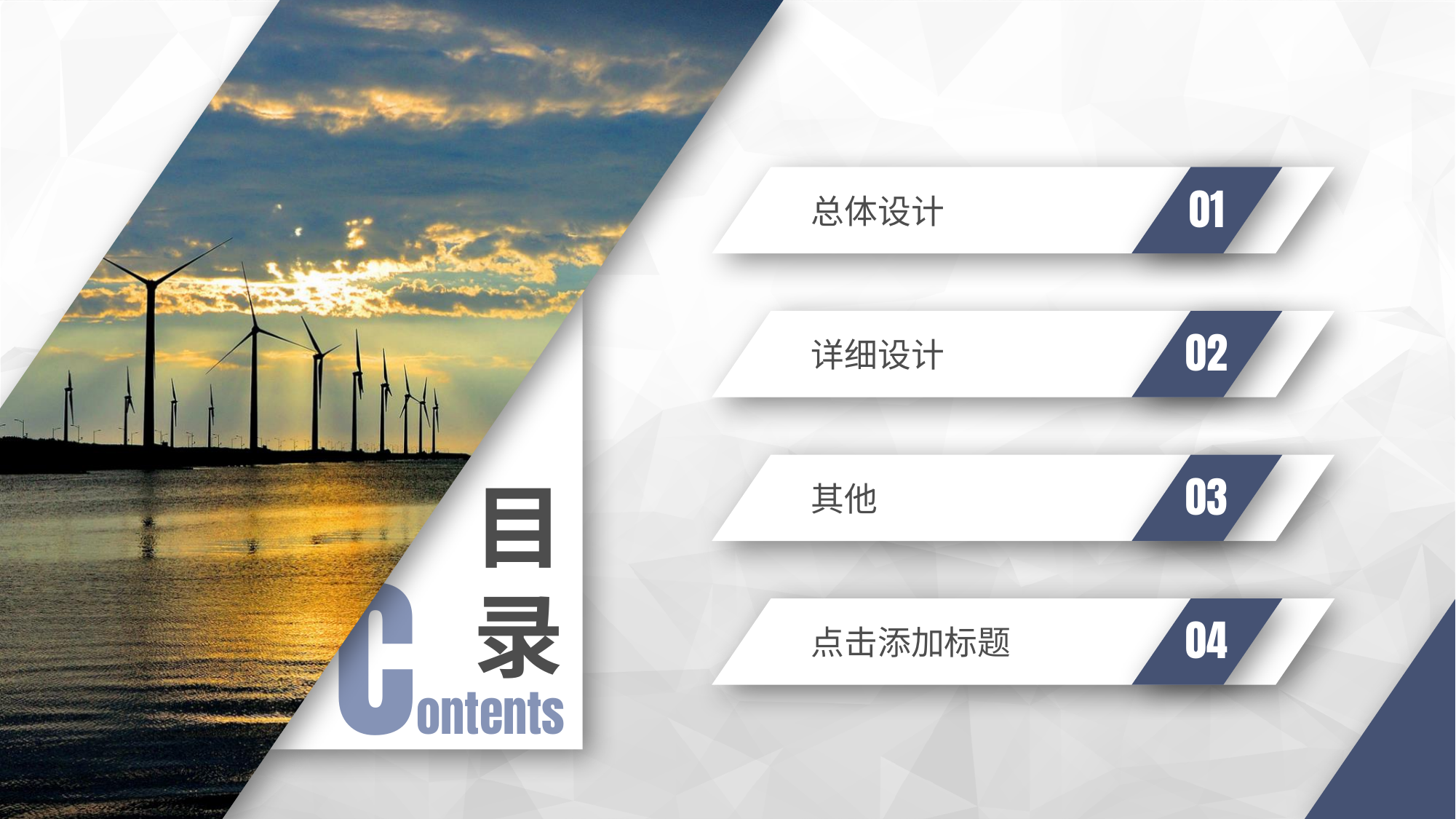

01
总体设计

目录
Contents

02
详细设计

03
其他

04

点击添加标题